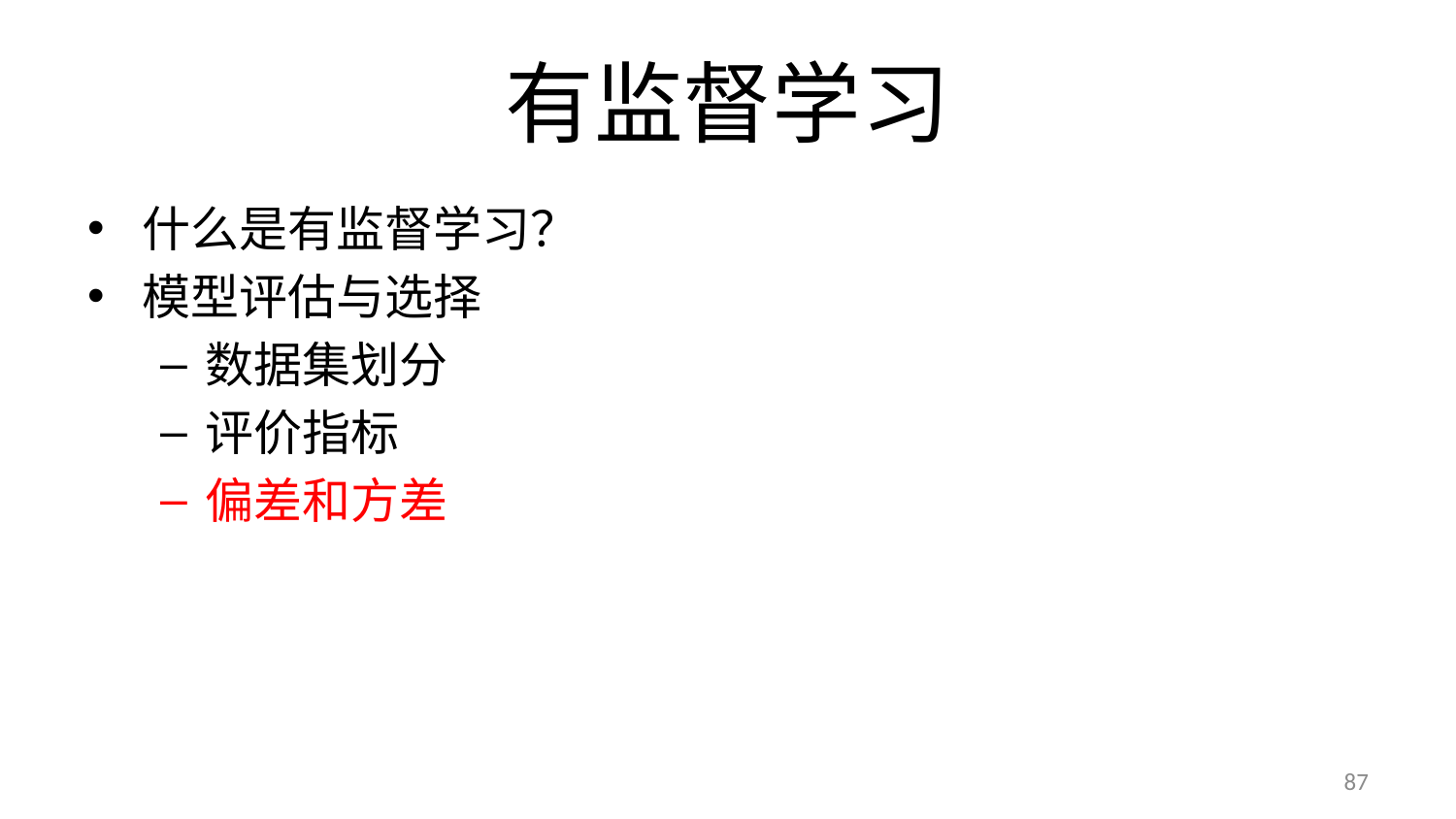

# 有监督学习
什么是有监督学习？
模型评估与选择
数据集划分
评价指标
偏差和方差

87